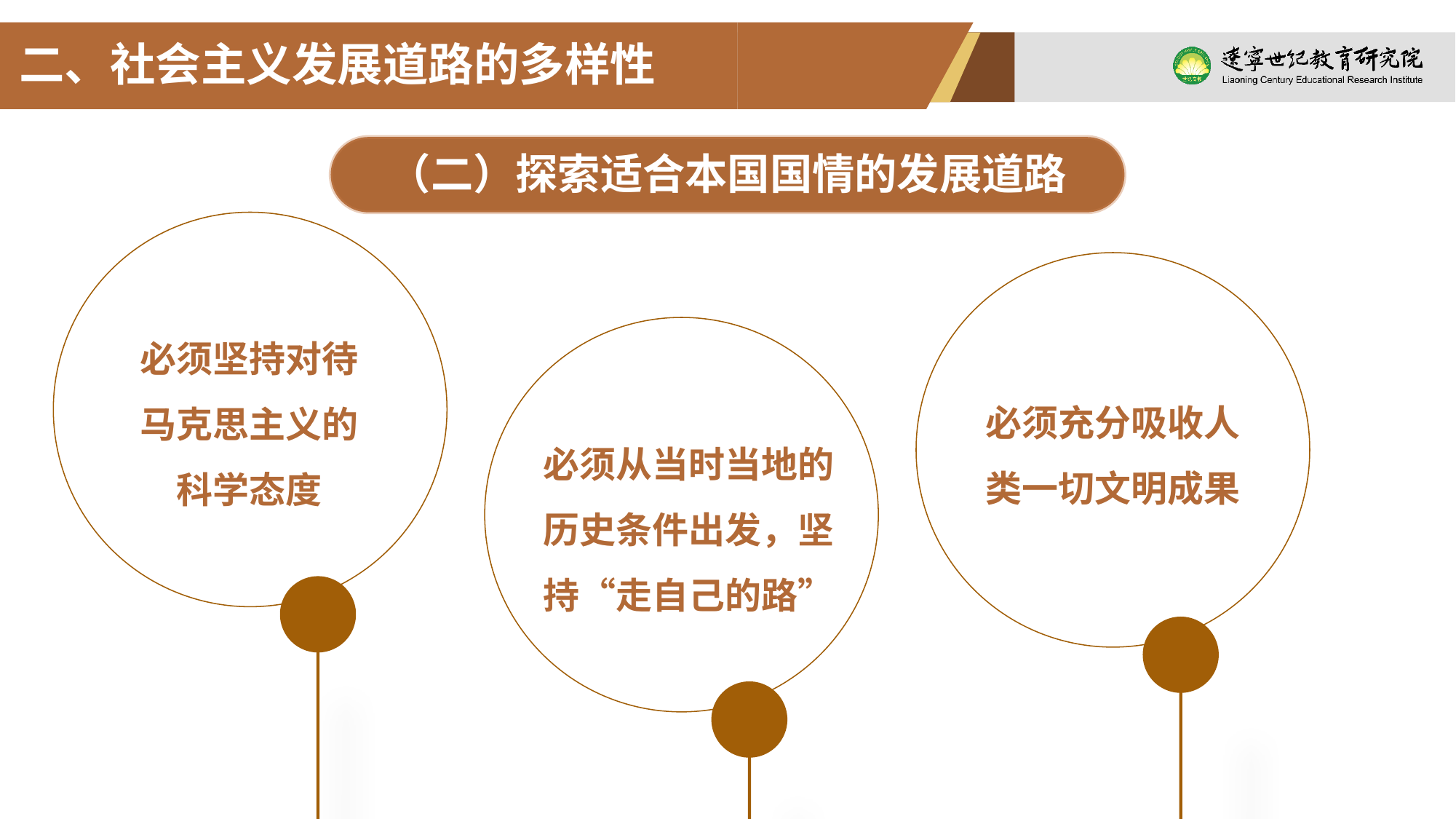

二、社会主义发展道路的多样性
（二）探索适合本国国情的发展道路

必须从当时当地的历史条件出发，坚持“走自己的路”
必须坚持对待马克思主义的科学态度
必须充分吸收人类一切文明成果